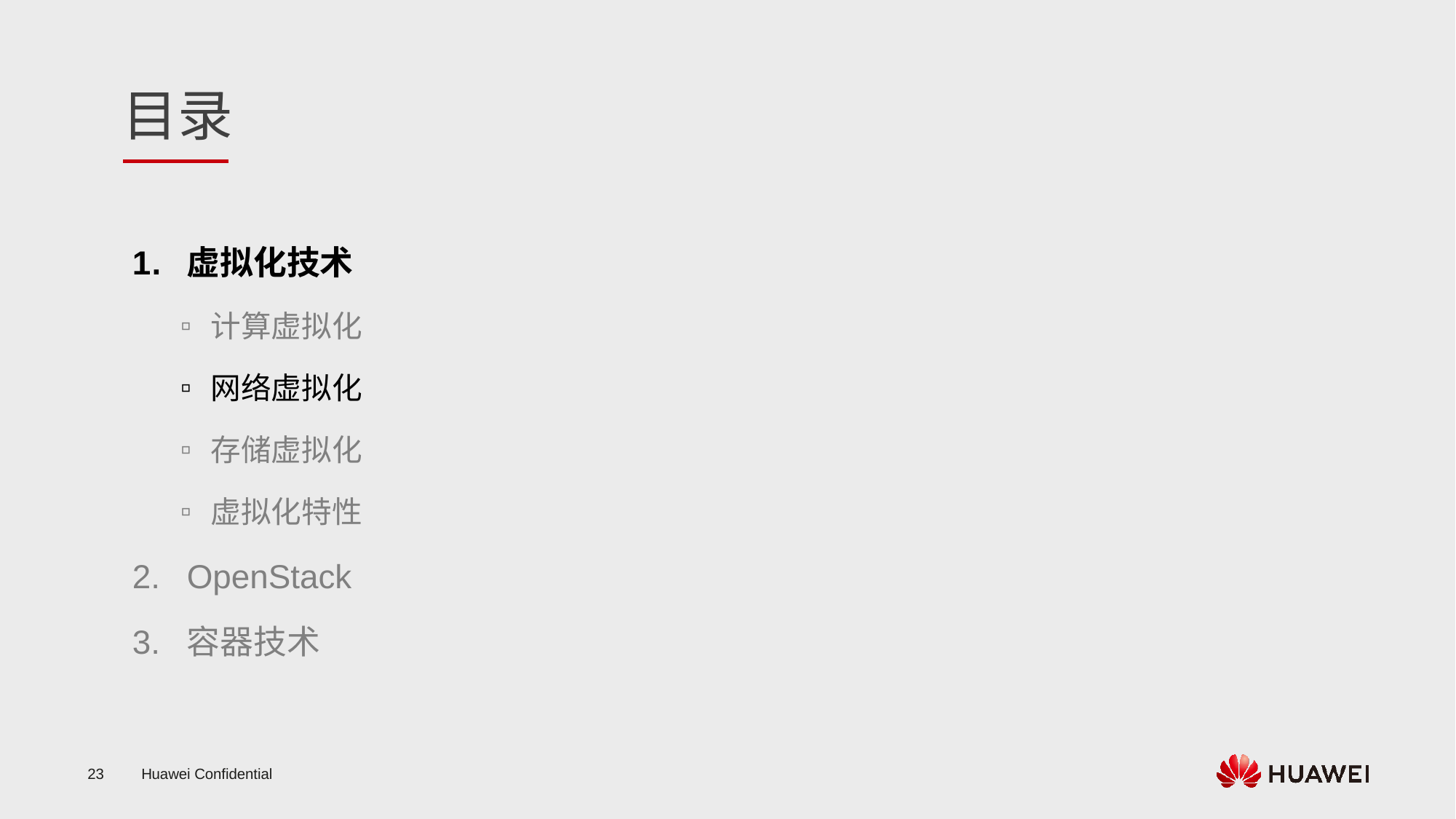

虚拟化技术
计算虚拟化
网络虚拟化
存储虚拟化
虚拟化特性
OpenStack
容器技术